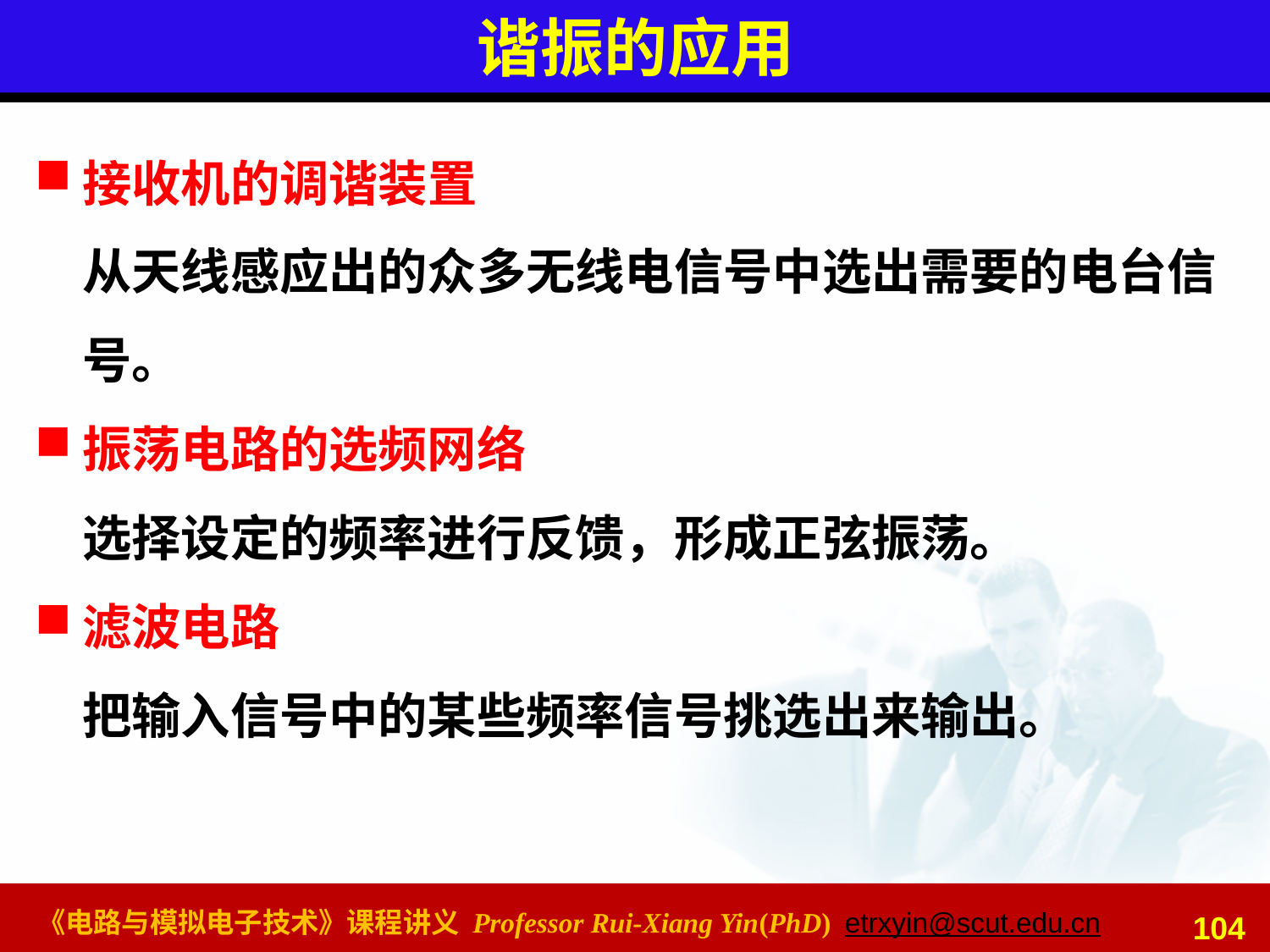

# 谐振的应用
接收机的调谐装置
从天线感应出的众多无线电信号中选出需要的电台信号。
振荡电路的选频网络
选择设定的频率进行反馈，形成正弦振荡。
滤波电路
把输入信号中的某些频率信号挑选出来输出。
104